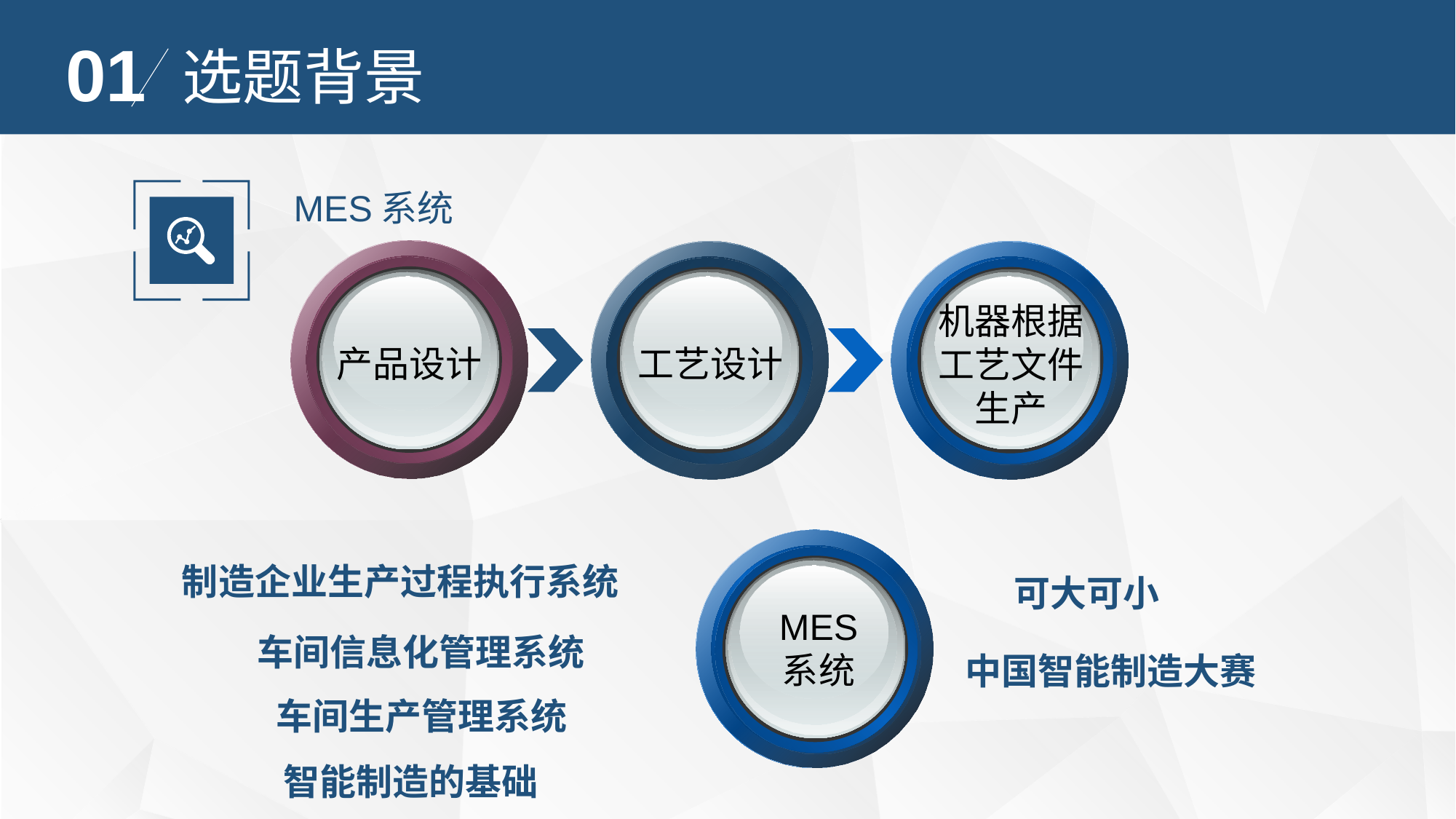

01
选题背景

MES系统

机器根据
工艺文件
生产

产品设计
工艺设计

MES
系统
制造企业生产过程执行系统
可大可小
车间信息化管理系统
中国智能制造大赛
车间生产管理系统
智能制造的基础